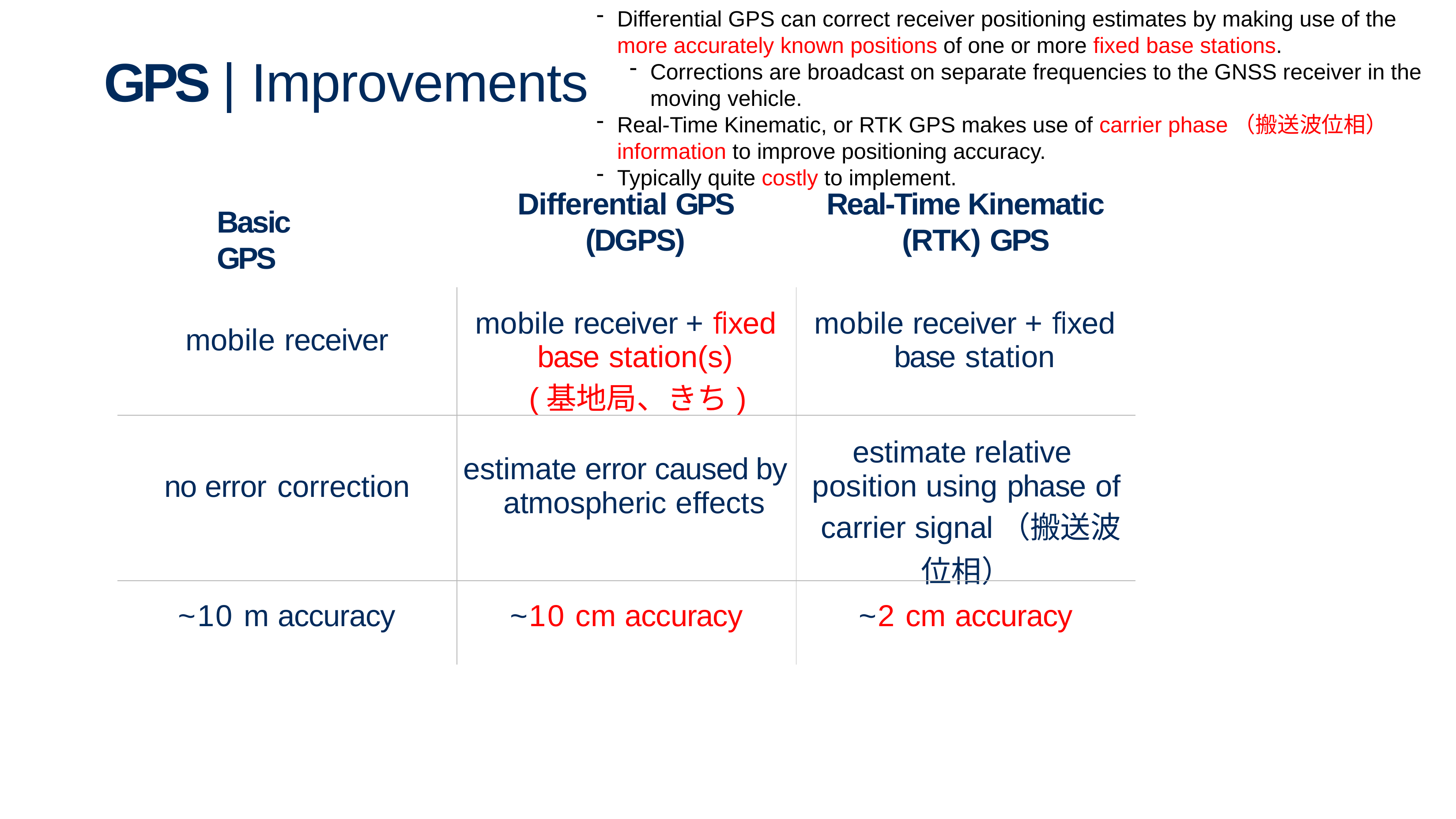

Differential GPS can correct receiver positioning estimates by making use of the more accurately known positions of one or more fixed base stations.
Corrections are broadcast on separate frequencies to the GNSS receiver in the moving vehicle.
Real-Time Kinematic, or RTK GPS makes use of carrier phase（搬送波位相） information to improve positioning accuracy.
Typically quite costly to implement.
# GPS | Improvements
Differential GPS  (DGPS)
Real-Time Kinematic  (RTK) GPS
Basic GPS
| mobile receiver | mobile receiver + fixed base station(s)(基地局、きち) | mobile receiver + fixed base station |
| --- | --- | --- |
| no error correction | estimate error caused by atmospheric effects | estimate relative position using phase of carrier signal（搬送波位相） |
| ~10 m accuracy | ~10 cm accuracy | ~2 cm accuracy |